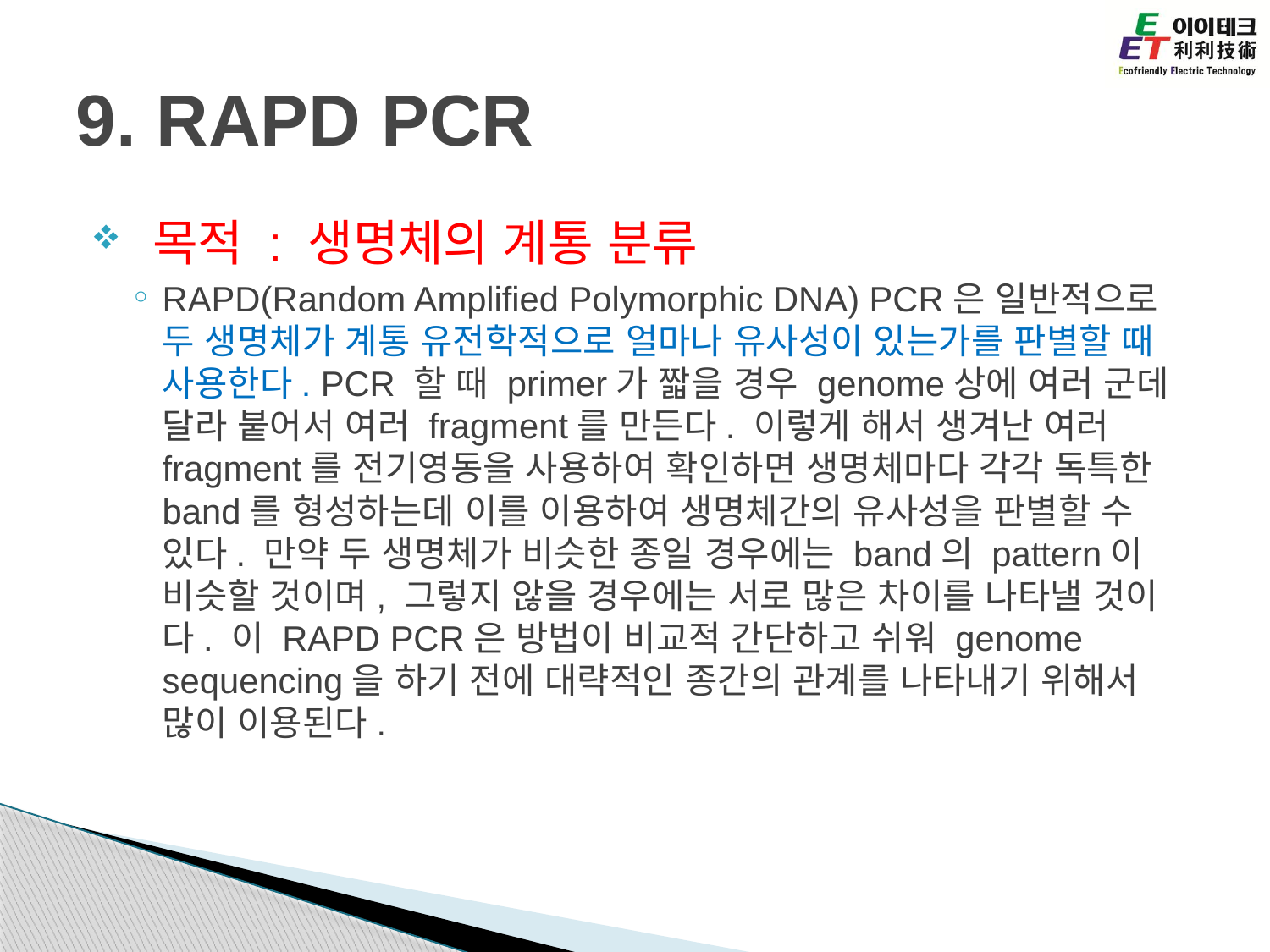

# 9. RAPD PCR
 목적 : 생명체의 계통 분류
RAPD(Random Amplified Polymorphic DNA) PCR은 일반적으로 두 생명체가 계통 유전학적으로 얼마나 유사성이 있는가를 판별할 때 사용한다. PCR 할 때 primer가 짧을 경우 genome상에 여러 군데 달라 붙어서 여러 fragment를 만든다. 이렇게 해서 생겨난 여러 fragment를 전기영동을 사용하여 확인하면 생명체마다 각각 독특한 band를 형성하는데 이를 이용하여 생명체간의 유사성을 판별할 수 있다. 만약 두 생명체가 비슷한 종일 경우에는 band의 pattern이 비슷할 것이며, 그렇지 않을 경우에는 서로 많은 차이를 나타낼 것이다. 이 RAPD PCR은 방법이 비교적 간단하고 쉬워 genome sequencing을 하기 전에 대략적인 종간의 관계를 나타내기 위해서 많이 이용된다.